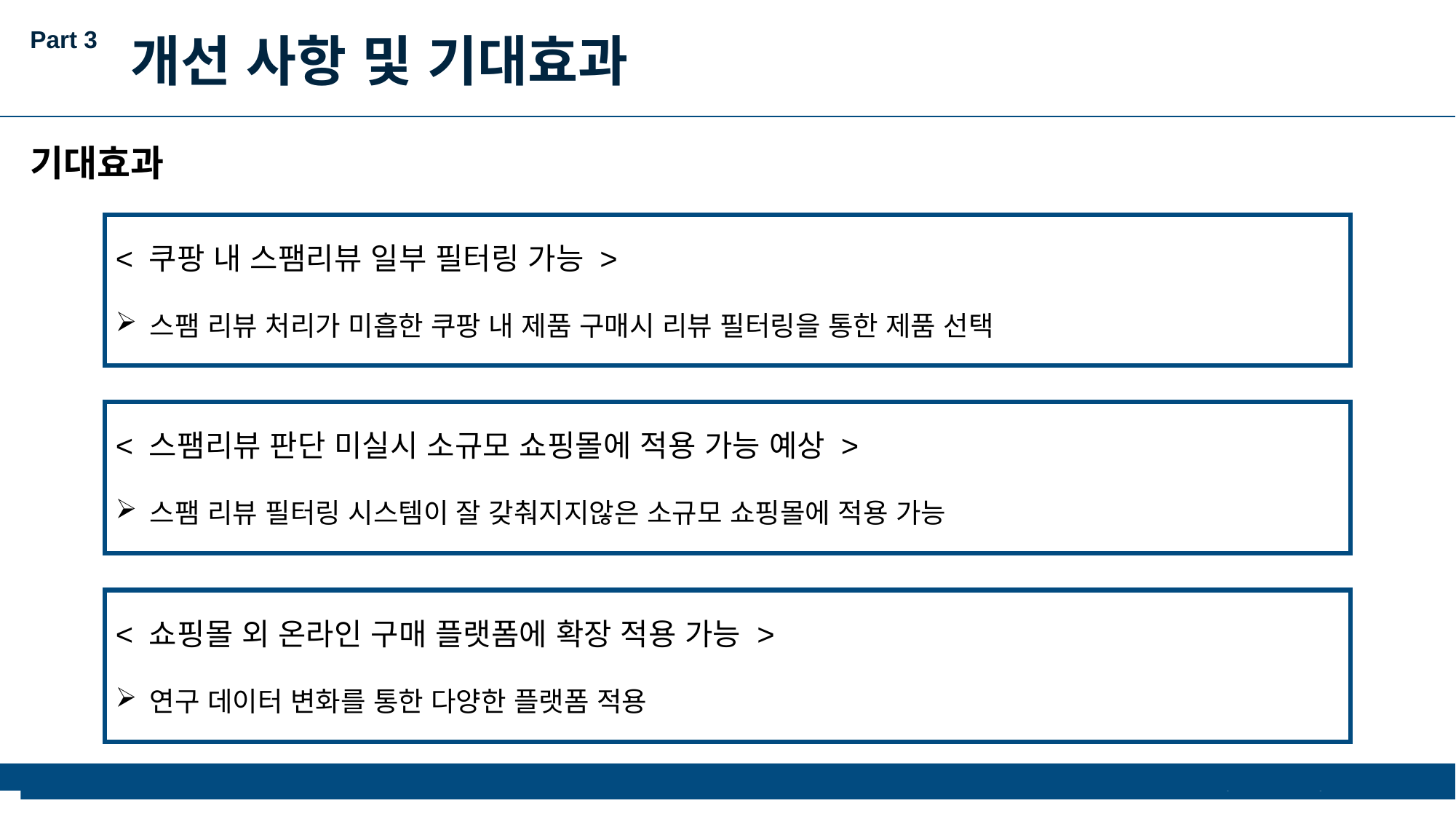

Part 3
개선 사항 및 기대효과
기대효과
< 쿠팡 내 스팸리뷰 일부 필터링 가능 >

스팸 리뷰 처리가 미흡한 쿠팡 내 제품 구매시 리뷰 필터링을 통한 제품 선택
< 스팸리뷰 판단 미실시 소규모 쇼핑몰에 적용 가능 예상 >

스팸 리뷰 필터링 시스템이 잘 갖춰지지않은 소규모 쇼핑몰에 적용 가능
< 쇼핑몰 외 온라인 구매 플랫폼에 확장 적용 가능 >

연구 데이터 변화를 통한 다양한 플랫폼 적용